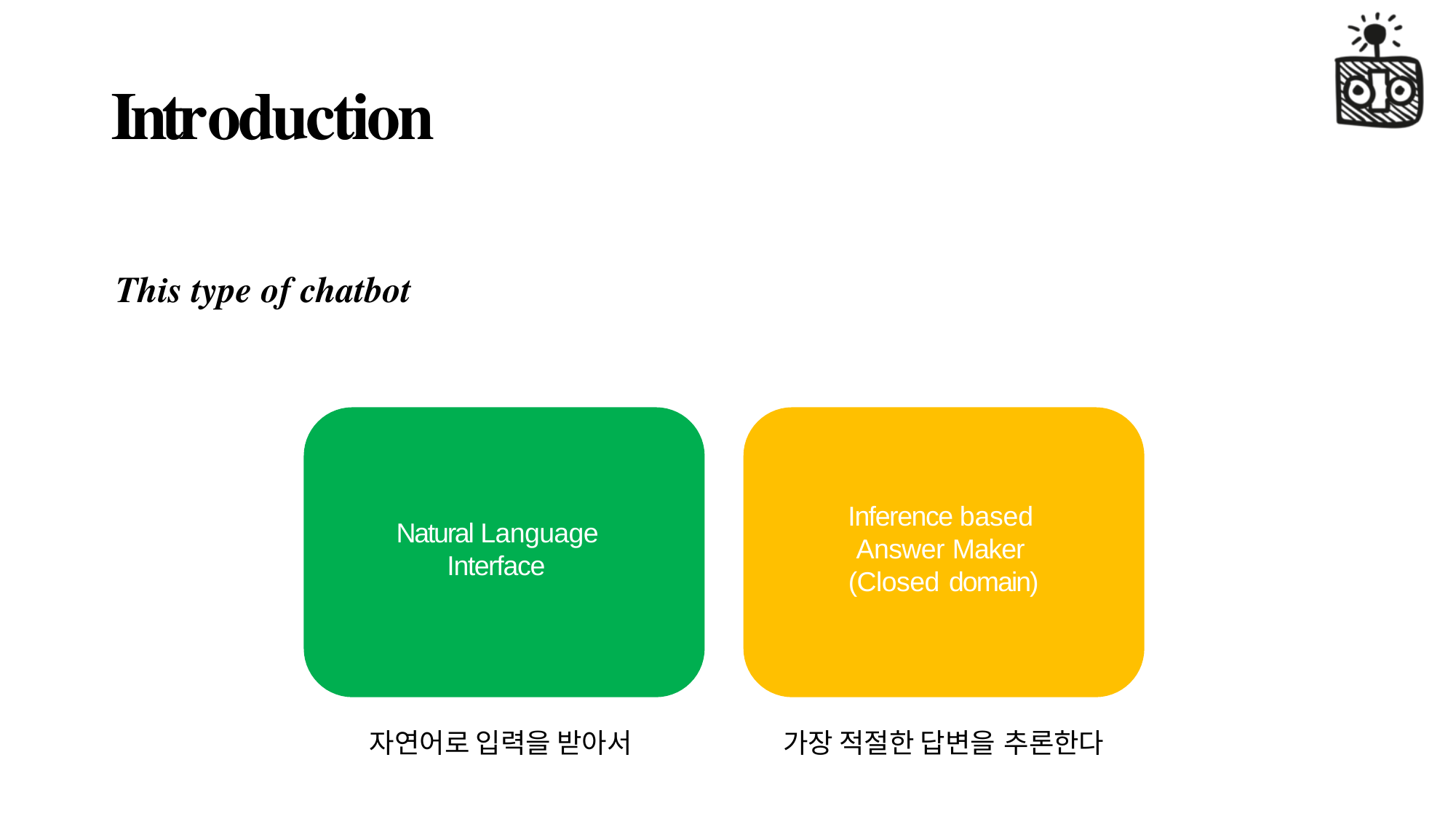

# Introduction
This type of chatbot

Inference based  Answer Maker  (Closed domain)
Natural Language  Interface
자연어로 입력을 받아서
가장 적절한 답변을 추론한다